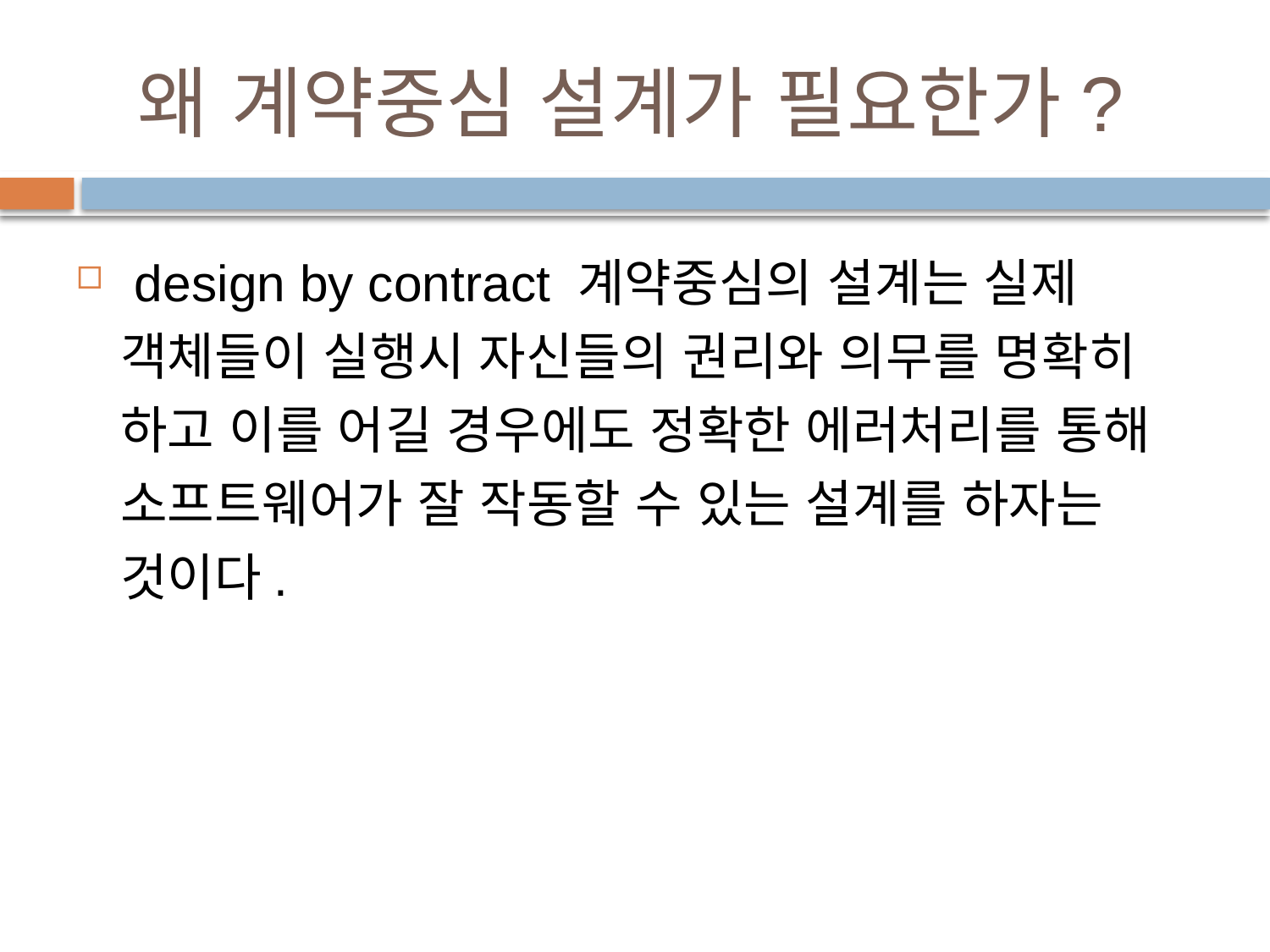

# 왜 계약중심 설계가 필요한가?
 design by contract 계약중심의 설계는 실제 객체들이 실행시 자신들의 권리와 의무를 명확히 하고 이를 어길 경우에도 정확한 에러처리를 통해 소프트웨어가 잘 작동할 수 있는 설계를 하자는 것이다.